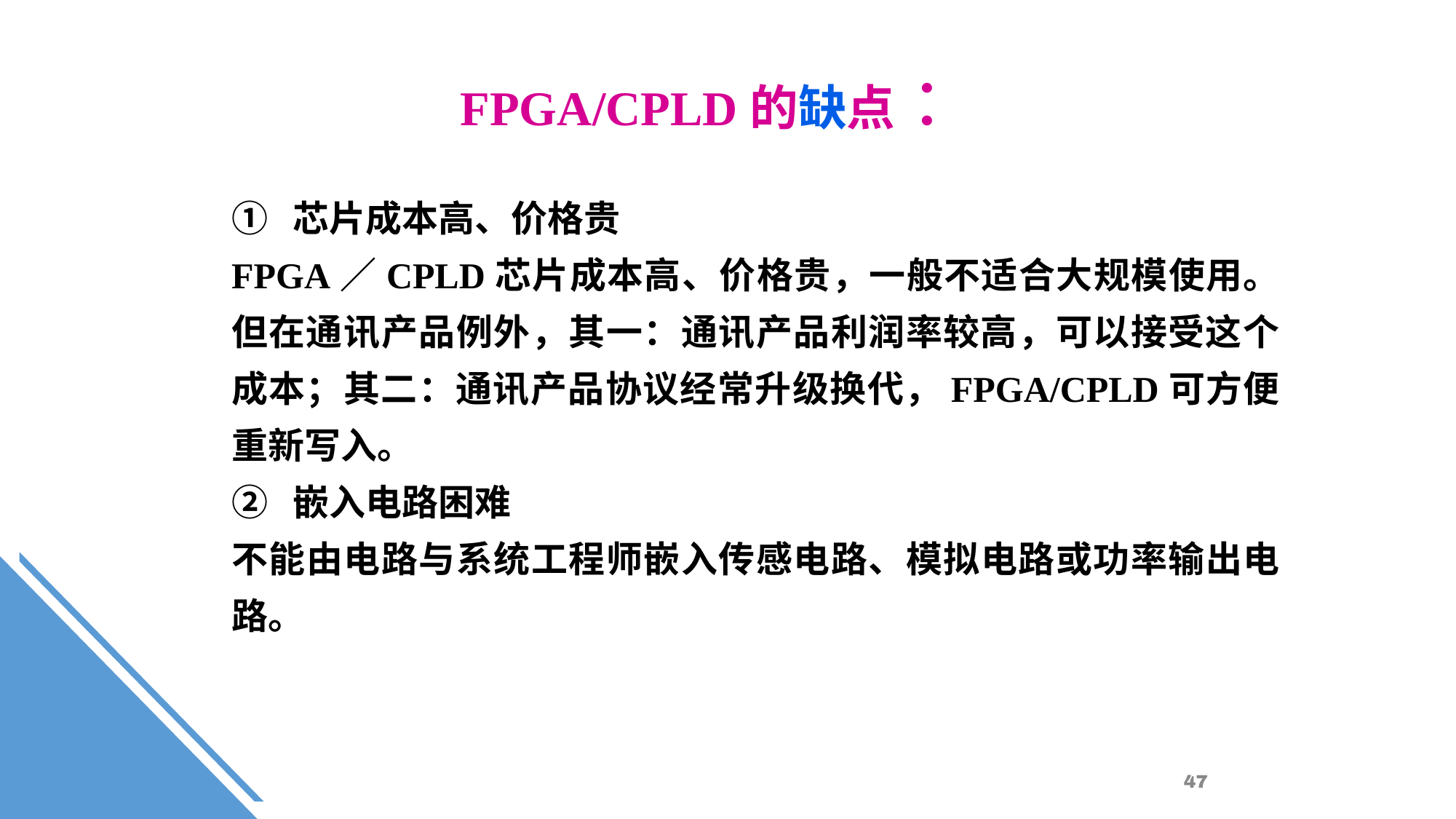

FPGA/CPLD的缺点 ：
①  芯片成本高、价格贵
FPGA／CPLD芯片成本高、价格贵，一般不适合大规模使用。但在通讯产品例外，其一：通讯产品利润率较高，可以接受这个成本；其二：通讯产品协议经常升级换代，FPGA/CPLD可方便重新写入。
②  嵌入电路困难
不能由电路与系统工程师嵌入传感电路、模拟电路或功率输出电路。
47